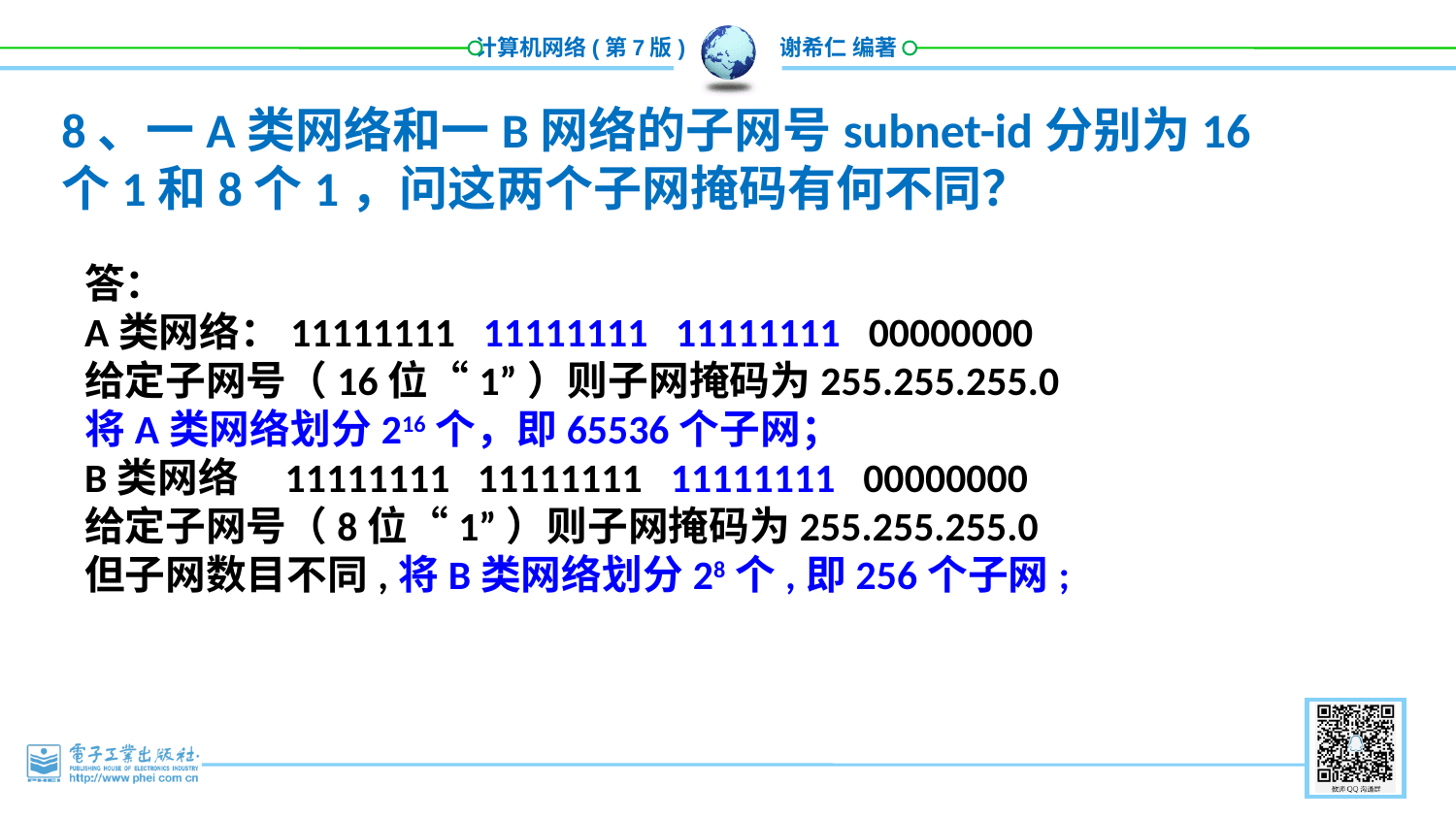

8、一A类网络和一B网络的子网号subnet-id分别为16个1和8个1，问这两个子网掩码有何不同？
答：
A类网络：11111111   11111111   11111111   00000000
给定子网号（16位“1”）则子网掩码为255.255.255.0
将A类网络划分216个，即65536个子网；
B类网络    11111111   11111111   11111111   00000000
给定子网号（8位“1”）则子网掩码为255.255.255.0
但子网数目不同,将B类网络划分28个,即256个子网;